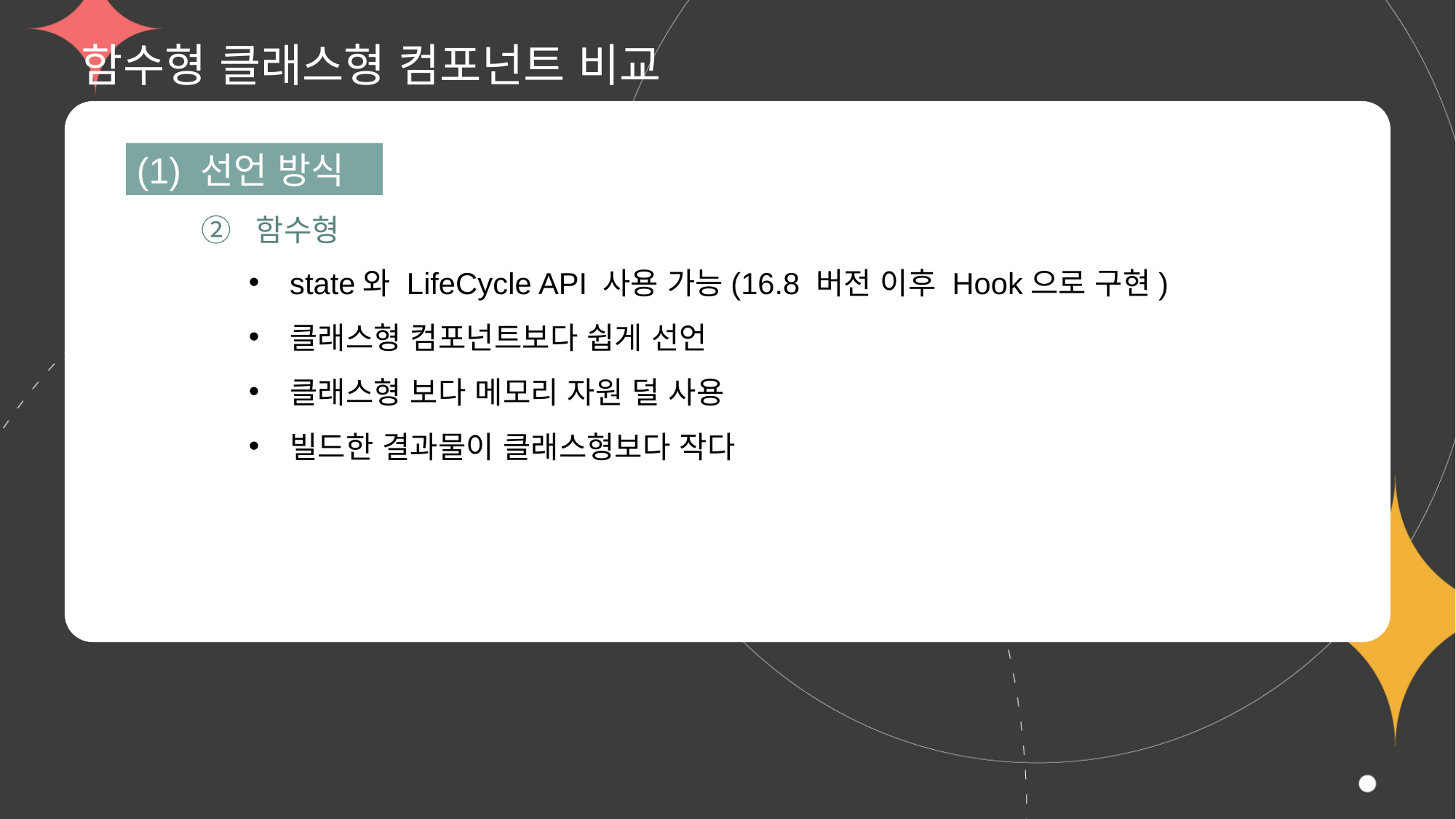

# 함수형 클래스형 컴포넌트 비교
(1) 선언 방식
②  함수형
state와 LifeCycle API 사용 가능(16.8 버전 이후 Hook으로 구현)
클래스형 컴포넌트보다 쉽게 선언
클래스형 보다 메모리 자원 덜 사용
빌드한 결과물이 클래스형보다 작다